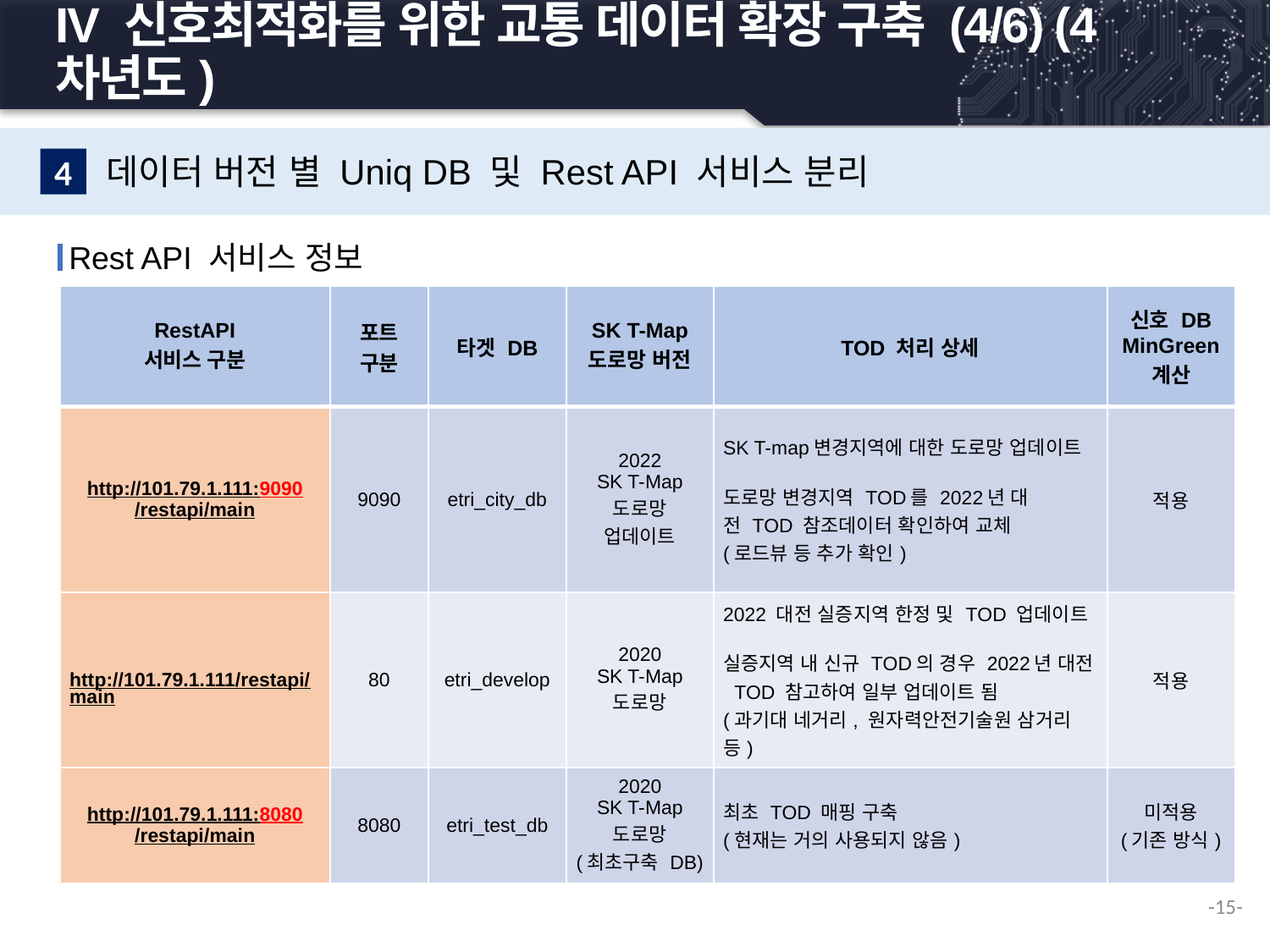

# IV 신호최적화를 위한 교통 데이터 확장 구축 (4/6) (4차년도)

데이터 버전 별 Uniq DB 및 Rest API 서비스 분리
4
Rest API 서비스 정보
| RestAPI 서비스 구분 | 포트 구분 | 타겟 DB | SK T-Map 도로망 버전 | TOD 처리 상세 | 신호 DB MinGreen 계산 |
| --- | --- | --- | --- | --- | --- |
| http://101.79.1.111:9090/restapi/main | 9090 | etri\_city\_db | 2022 SK T-Map 도로망 업데이트 | SK T-map변경지역에 대한 도로망 업데이트 도로망 변경지역 TOD를 2022년 대전 TOD 참조데이터 확인하여 교체 (로드뷰 등 추가 확인) | 적용 |
| http://101.79.1.111/restapi/main | 80 | etri\_develop | 2020 SK T-Map 도로망 | 2022 대전 실증지역 한정 및 TOD 업데이트 실증지역 내 신규 TOD의 경우 2022년 대전 TOD 참고하여 일부 업데이트 됨 (과기대 네거리, 원자력안전기술원 삼거리 등) | 적용 |
| http://101.79.1.111:8080/restapi/main | 8080 | etri\_test\_db | 2020 SK T-Map 도로망 (최초구축 DB) | 최초 TOD 매핑 구축 (현재는 거의 사용되지 않음) | 미적용 (기존 방식) |
-15-